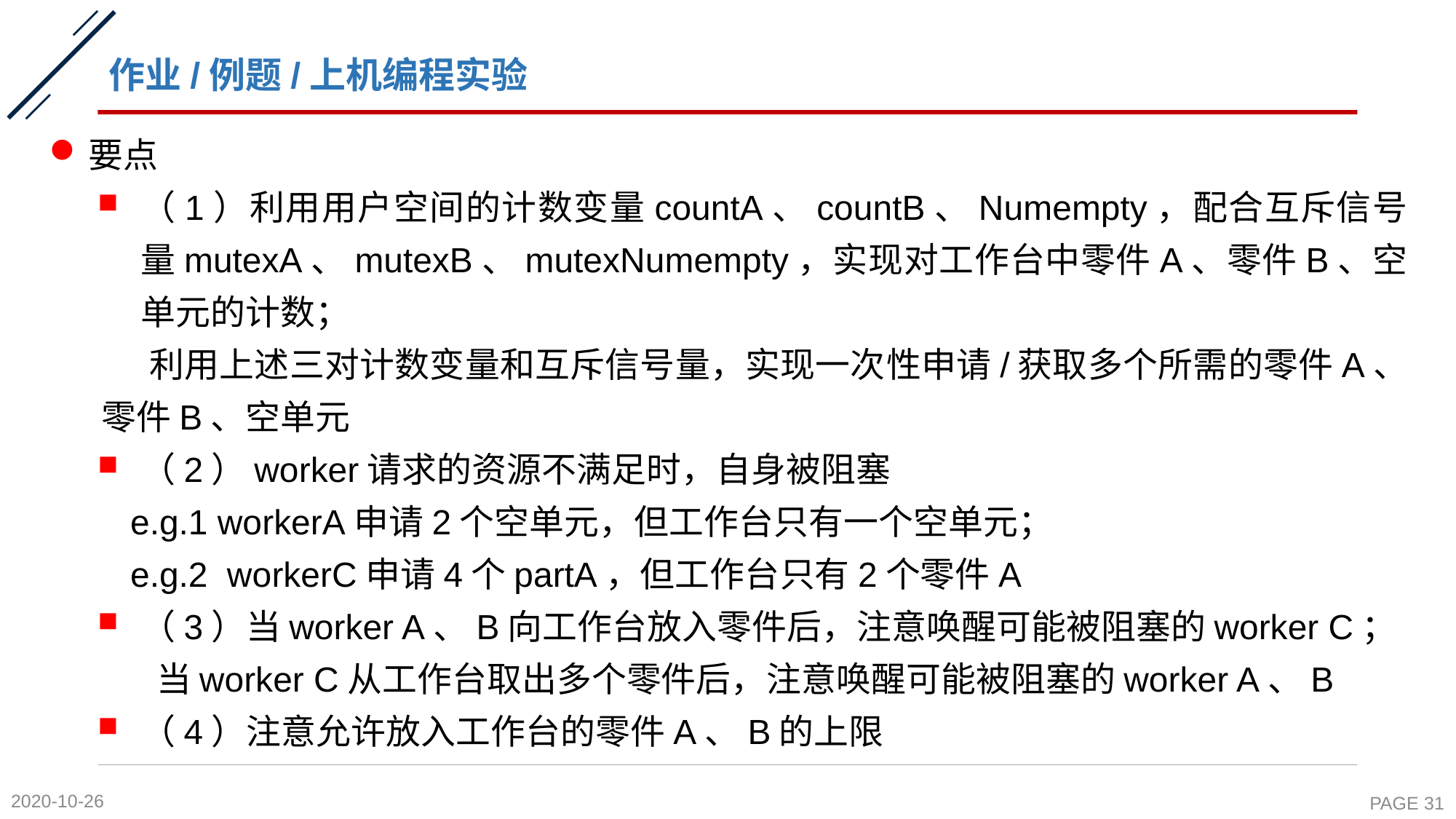

# 作业/例题/上机编程实验
要点
（1）利用用户空间的计数变量countA、countB、Numempty，配合互斥信号量mutexA、mutexB、mutexNumempty，实现对工作台中零件A、零件B、空单元的计数；
     利用上述三对计数变量和互斥信号量，实现一次性申请/获取多个所需的零件A、零件B、空单元
（2）worker请求的资源不满足时，自身被阻塞
   e.g.1 workerA申请2个空单元，但工作台只有一个空单元；
   e.g.2  workerC申请4个partA，但工作台只有2个零件A
（3）当worker A、B向工作台放入零件后，注意唤醒可能被阻塞的worker C；
      当worker C从工作台取出多个零件后，注意唤醒可能被阻塞的worker A、B
（4）注意允许放入工作台的零件A、B的上限
2020-10-26
PAGE 31